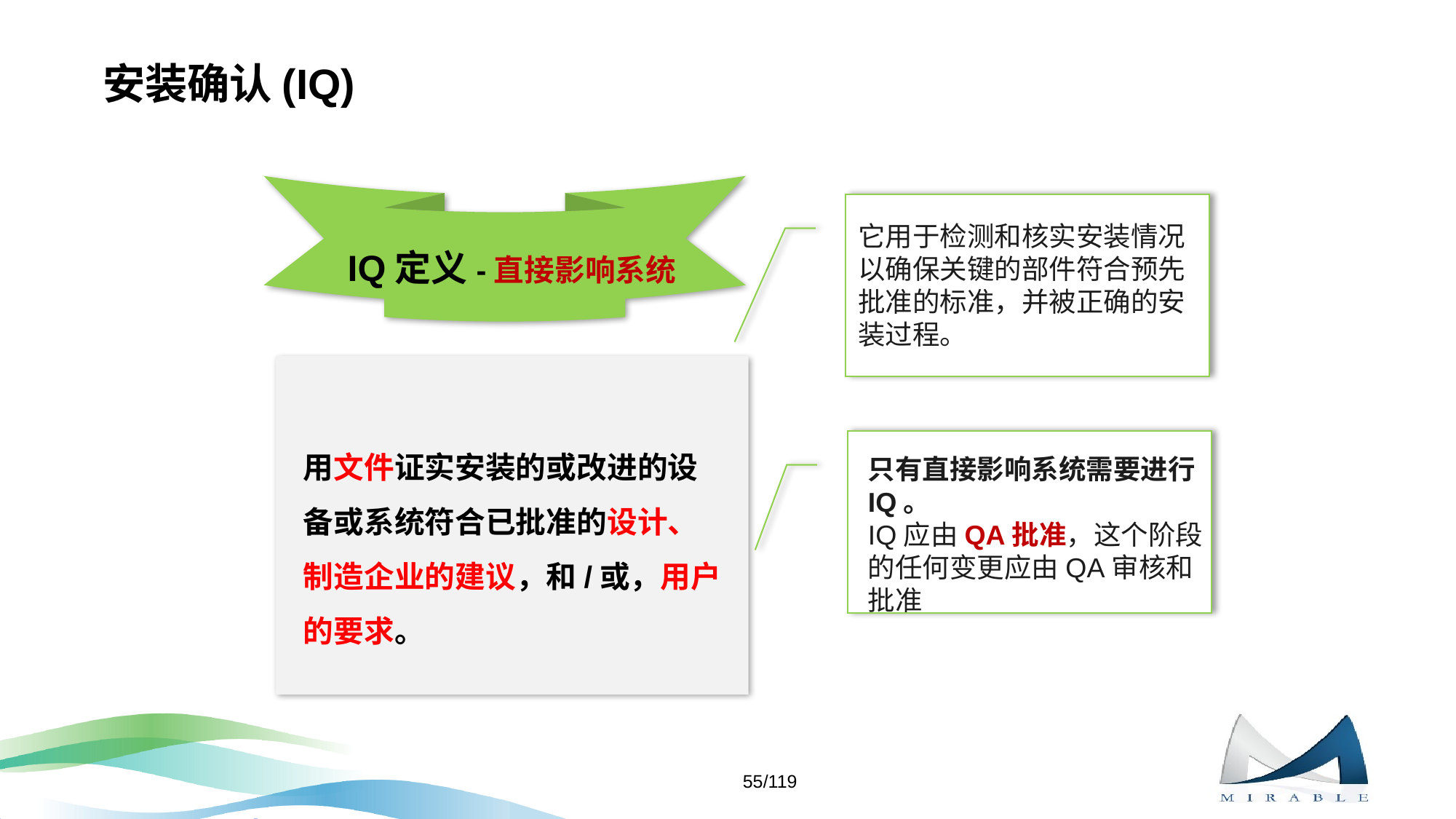

# 安装确认(IQ)

它用于检测和核实安装情况以确保关键的部件符合预先批准的标准，并被正确的安装过程。
IQ定义-直接影响系统

用文件证实安装的或改进的设备或系统符合已批准的设计、制造企业的建议，和/或，用户的要求。

只有直接影响系统需要进行IQ。
IQ应由QA批准，这个阶段的任何变更应由QA审核和批准
55/119